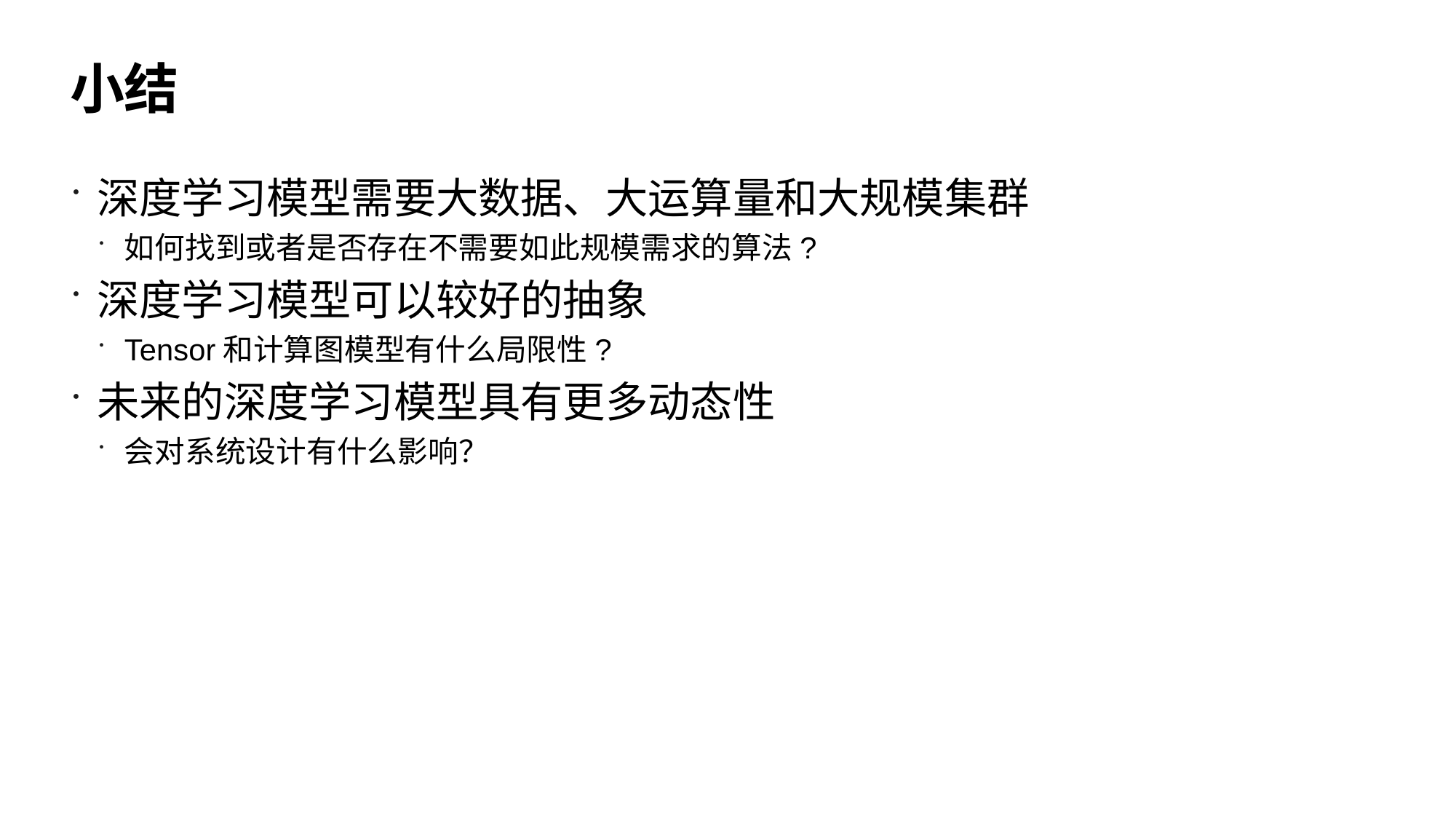

37
# 小结
深度学习模型需要大数据、大运算量和大规模集群
如何找到或者是否存在不需要如此规模需求的算法?
深度学习模型可以较好的抽象
Tensor和计算图模型有什么局限性?
未来的深度学习模型具有更多动态性
会对系统设计有什么影响？